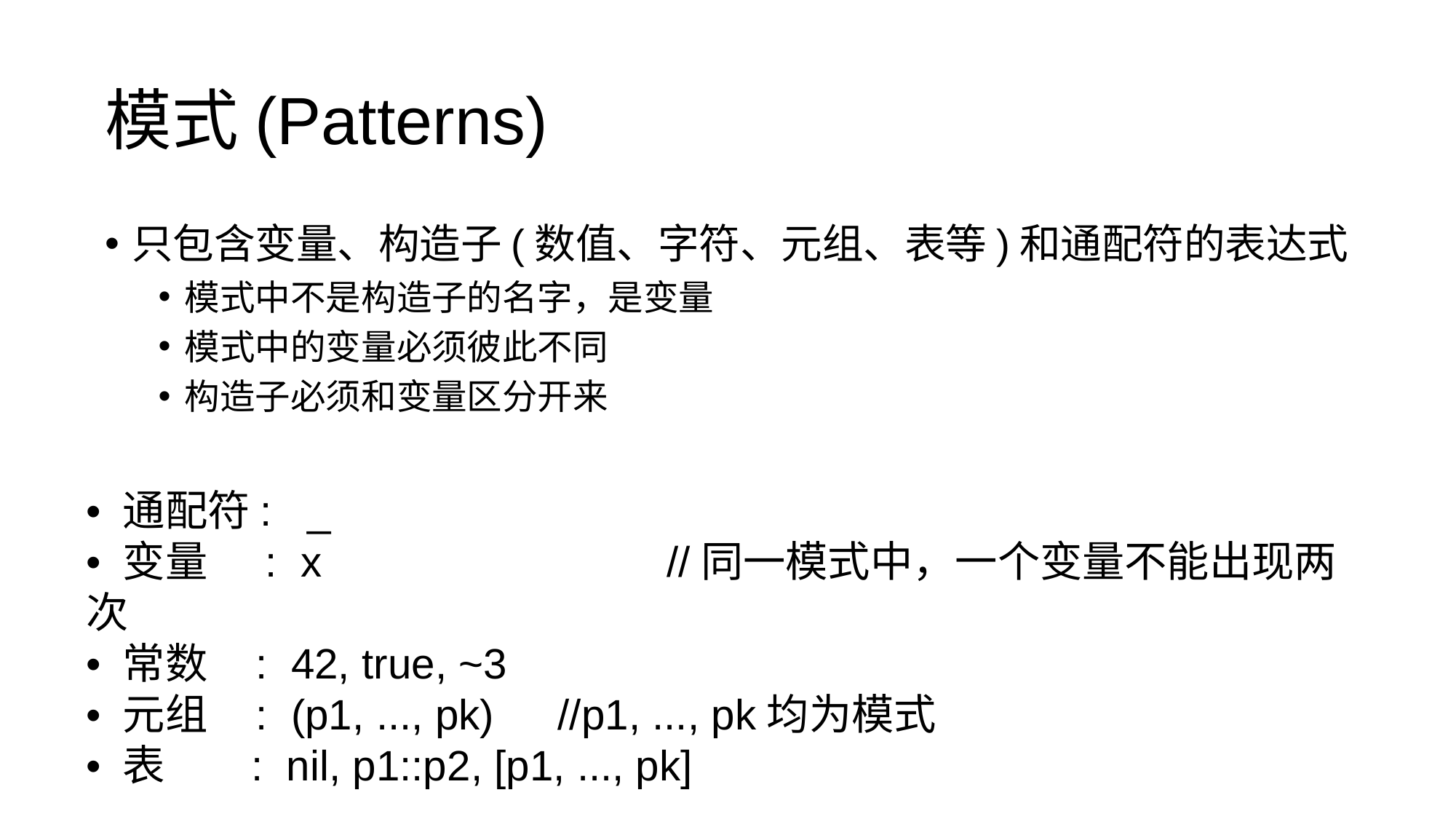

模式(Patterns)
只包含变量、构造子(数值、字符、元组、表等)和通配符的表达式
模式中不是构造子的名字，是变量
模式中的变量必须彼此不同
构造子必须和变量区分开来
• 通配符:   _
• 变量    :  x			   //同一模式中，一个变量不能出现两次
• 常数    :  42, true, ~3
• 元组    :  (p1, ..., pk)	   //p1, ..., pk均为模式
• 表        :  nil, p1::p2, [p1, ..., pk]